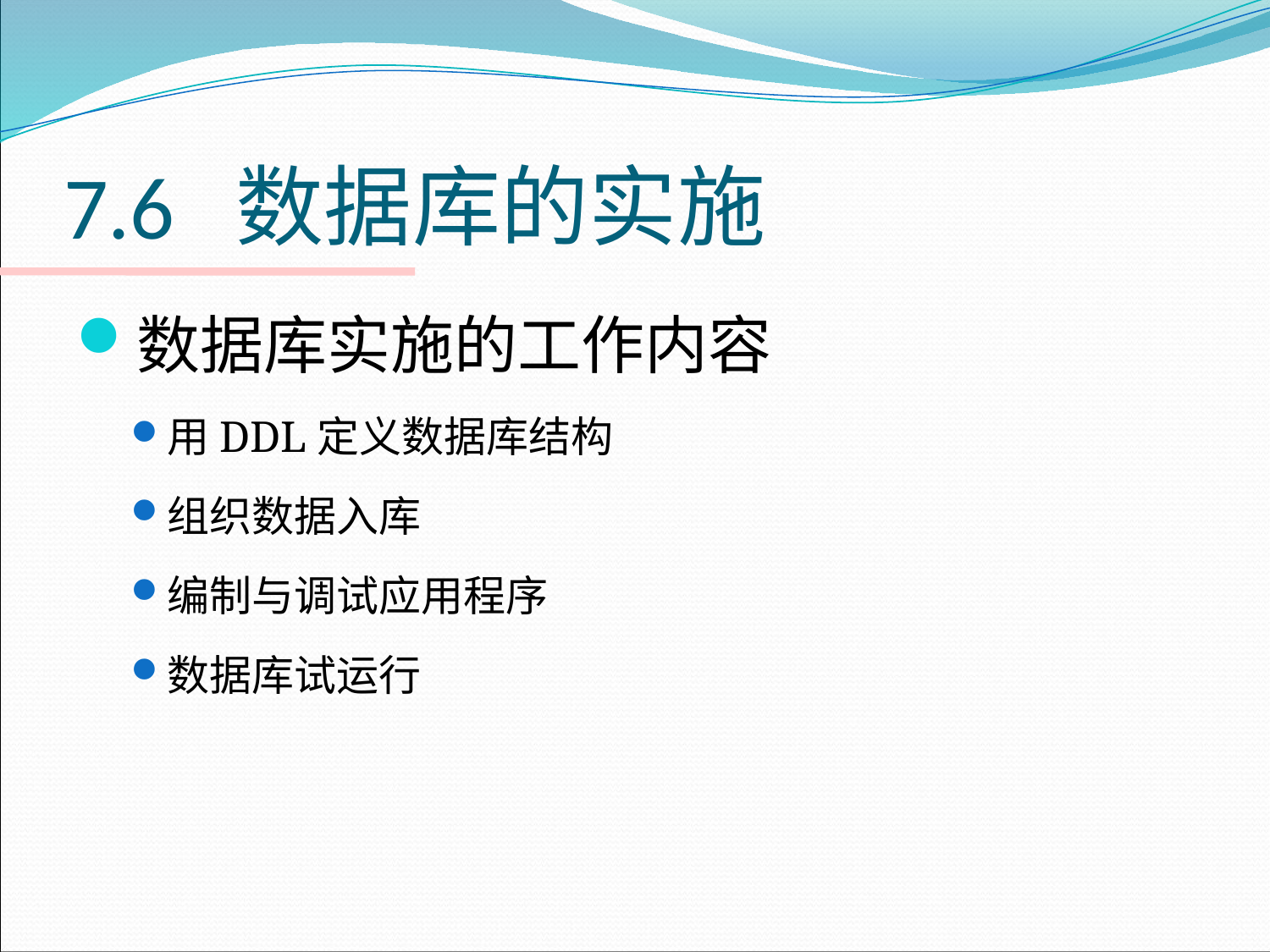

# 7.6  数据库的实施
数据库实施的工作内容
用DDL定义数据库结构
组织数据入库
编制与调试应用程序
数据库试运行

801